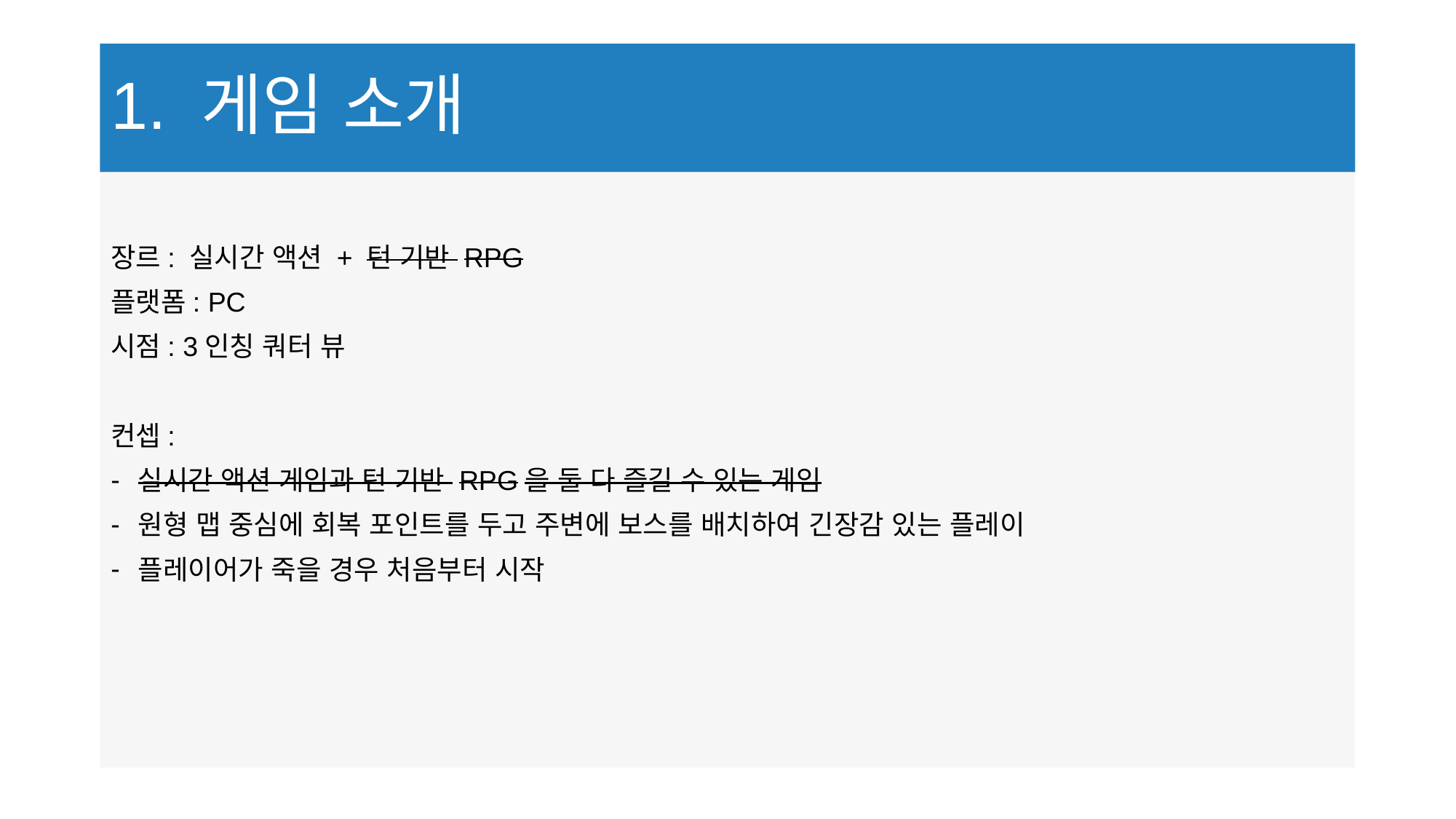

# 1. 게임 소개

장르: 실시간 액션 + 턴 기반 RPG
플랫폼: PC
시점: 3인칭 쿼터 뷰

컨셉:
실시간 액션 게임과 턴 기반 RPG을 둘 다 즐길 수 있는 게임
원형 맵 중심에 회복 포인트를 두고 주변에 보스를 배치하여 긴장감 있는 플레이
플레이어가 죽을 경우 처음부터 시작